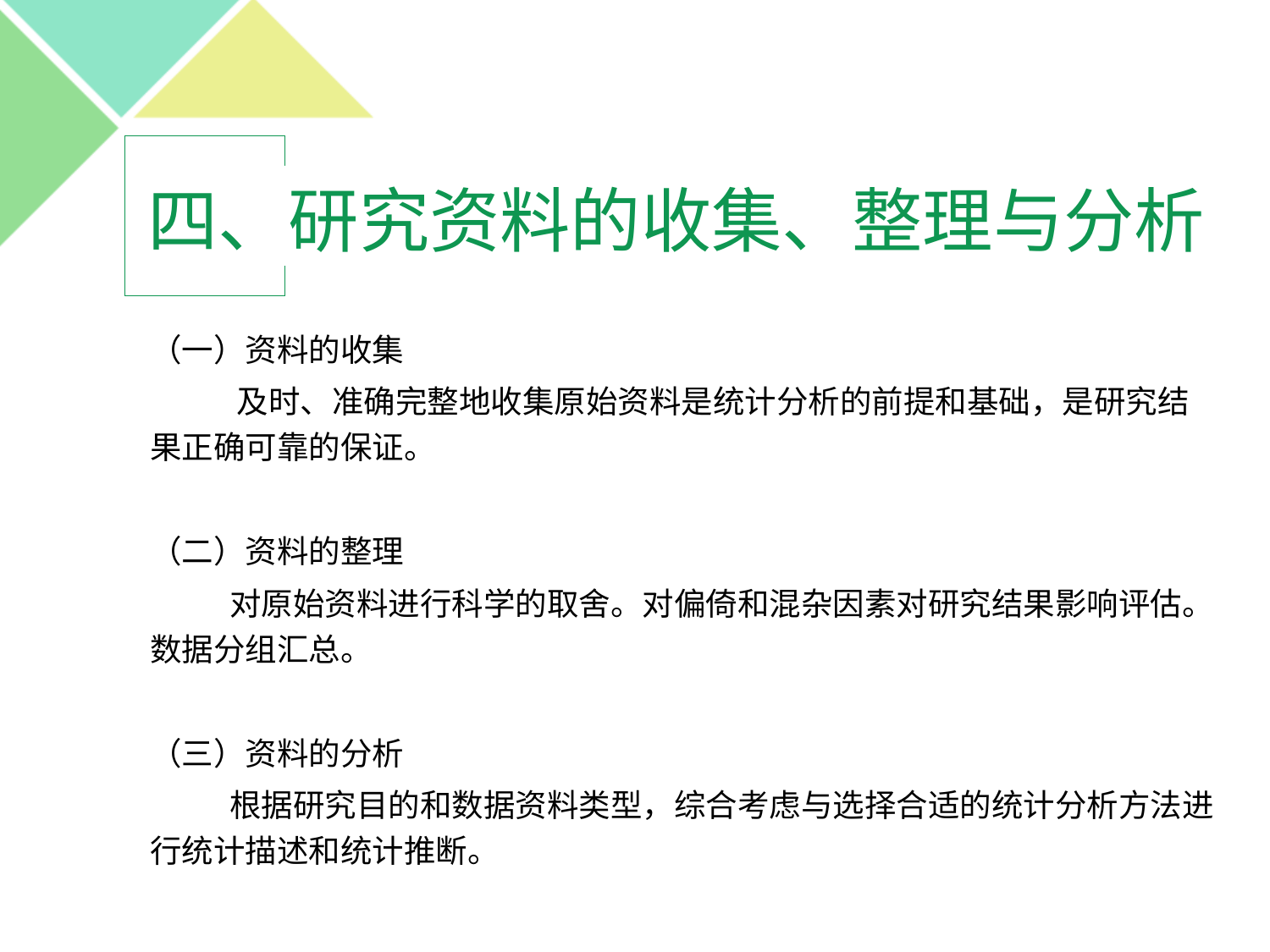

# 四、研究资料的收集、整理与分析
（一）资料的收集
           及时、准确完整地收集原始资料是统计分析的前提和基础，是研究结果正确可靠的保证。

（二）资料的整理
          对原始资料进行科学的取舍。对偏倚和混杂因素对研究结果影响评估。数据分组汇总。

（三）资料的分析
          根据研究目的和数据资料类型，综合考虑与选择合适的统计分析方法进行统计描述和统计推断。
63